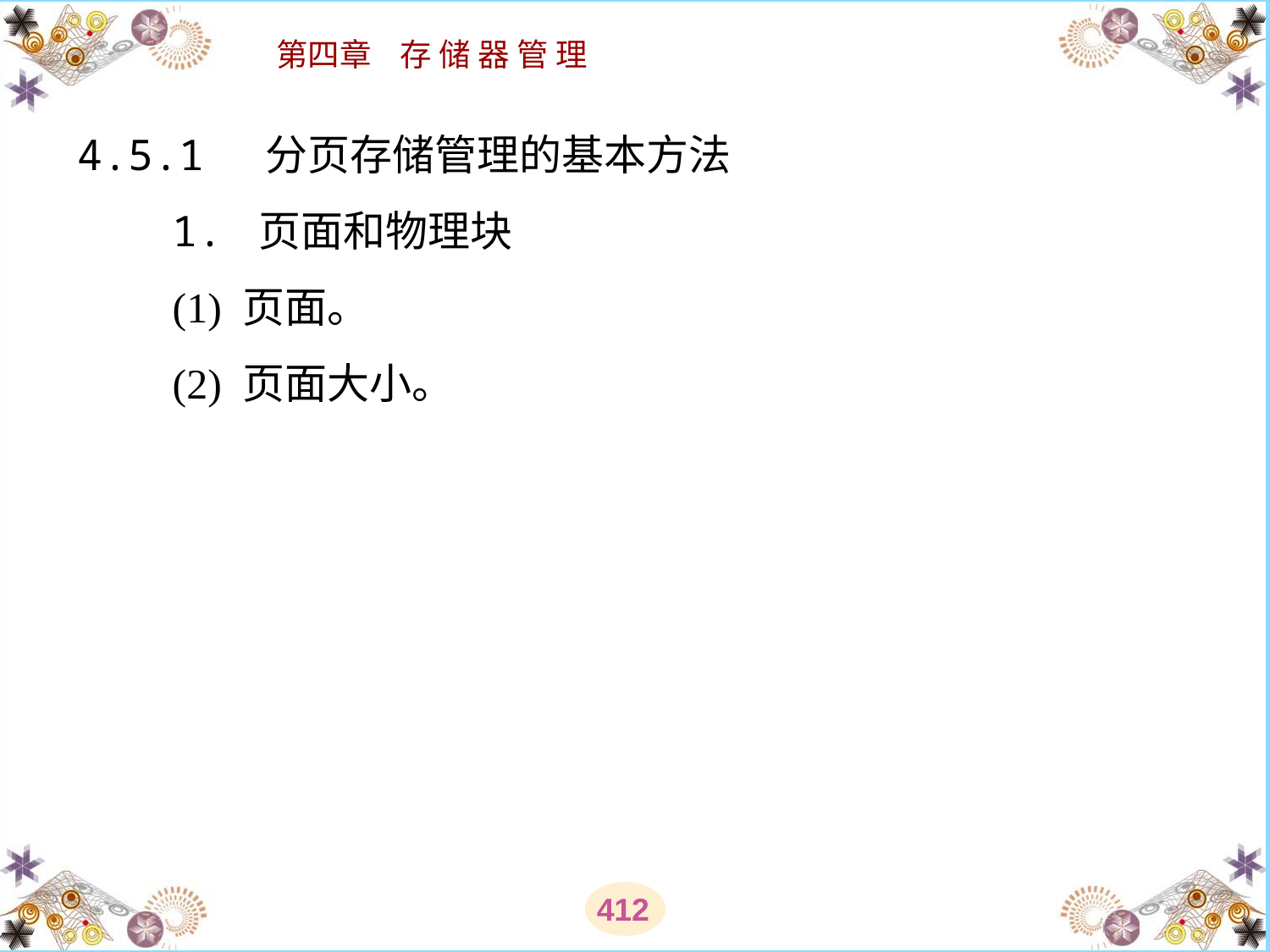

# 4.5.1  分页存储管理的基本方法 　　1. 页面和物理块 　　(1) 页面。 　　(2) 页面大小。